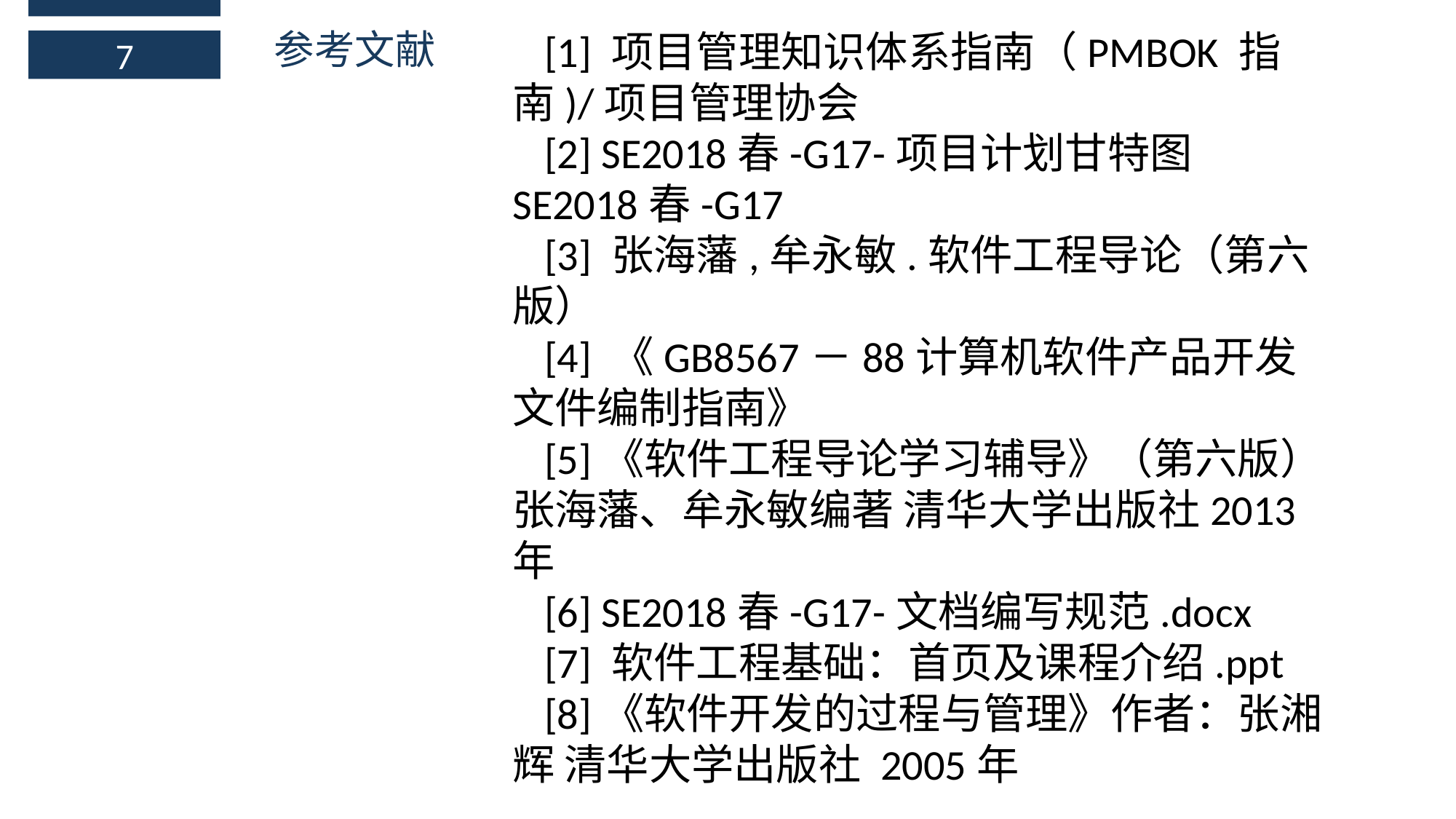

参考文献
[1] 项目管理知识体系指南（PMBOK 指南)/项目管理协会
[2] SE2018春-G17-项目计划甘特图 SE2018春-G17
[3] 张海藩,牟永敏.软件工程导论（第六版）
[4] 《GB8567－88计算机软件产品开发文件编制指南》
[5]《软件工程导论学习辅导》（第六版） 张海藩、牟永敏编著 清华大学出版社2013年
[6] SE2018春-G17-文档编写规范.docx
[7] 软件工程基础：首页及课程介绍.ppt
[8]《软件开发的过程与管理》作者：张湘辉 清华大学出版社 2005年
7